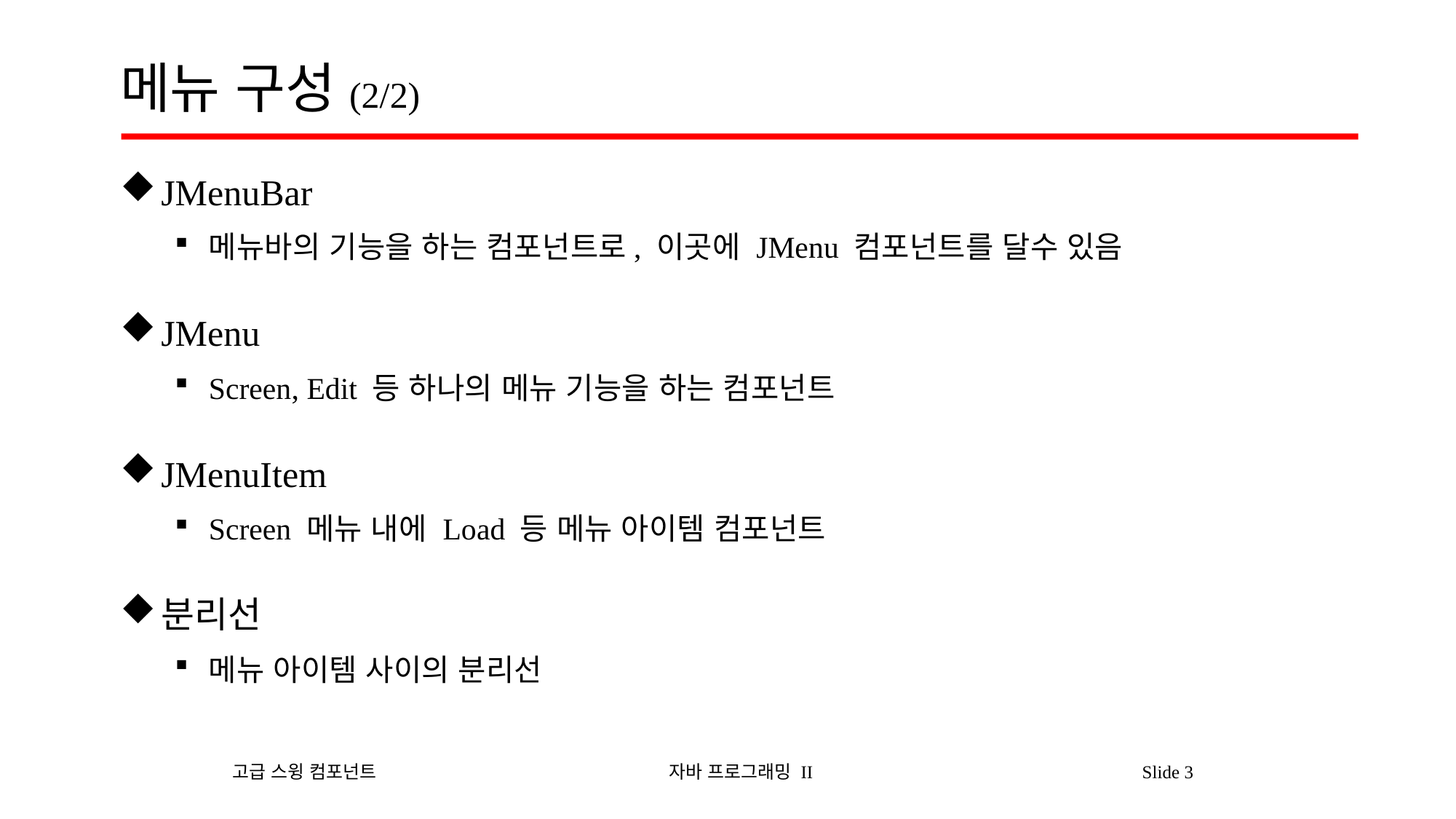

# 메뉴 구성(2/2)
JMenuBar
메뉴바의 기능을 하는 컴포넌트로, 이곳에 JMenu 컴포넌트를 달수 있음
JMenu
Screen, Edit 등 하나의 메뉴 기능을 하는 컴포넌트
JMenuItem
Screen 메뉴 내에 Load 등 메뉴 아이템 컴포넌트
분리선
메뉴 아이템 사이의 분리선